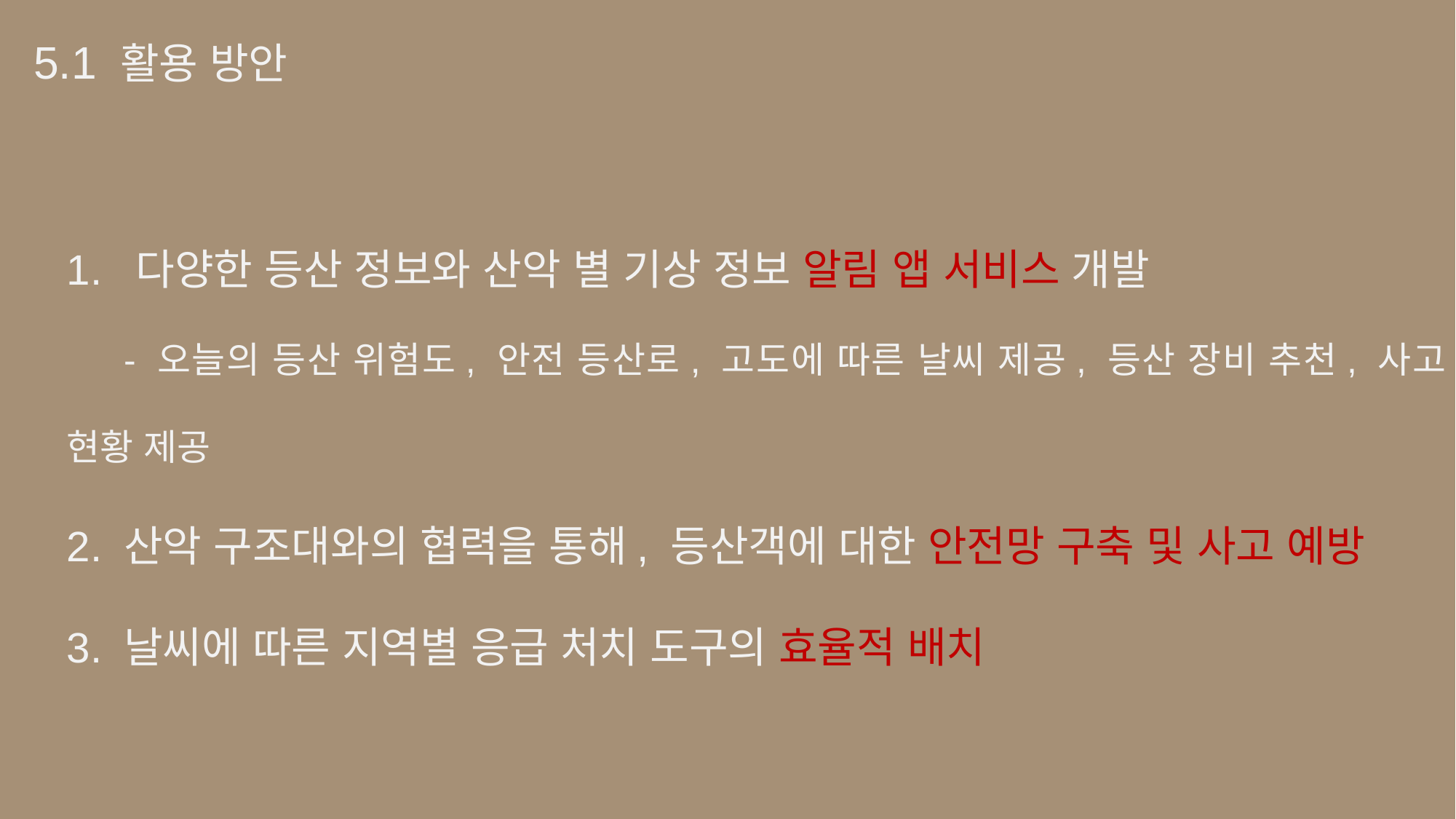

5.1 활용 방안
1.  다양한 등산 정보와 산악 별 기상 정보 알림 앱 서비스 개발
      - 오늘의 등산 위험도, 안전 등산로, 고도에 따른 날씨 제공, 등산 장비 추천, 사고 현황 제공
2. 산악 구조대와의 협력을 통해, 등산객에 대한 안전망 구축 및 사고 예방
3. 날씨에 따른 지역별 응급 처치 도구의 효율적 배치